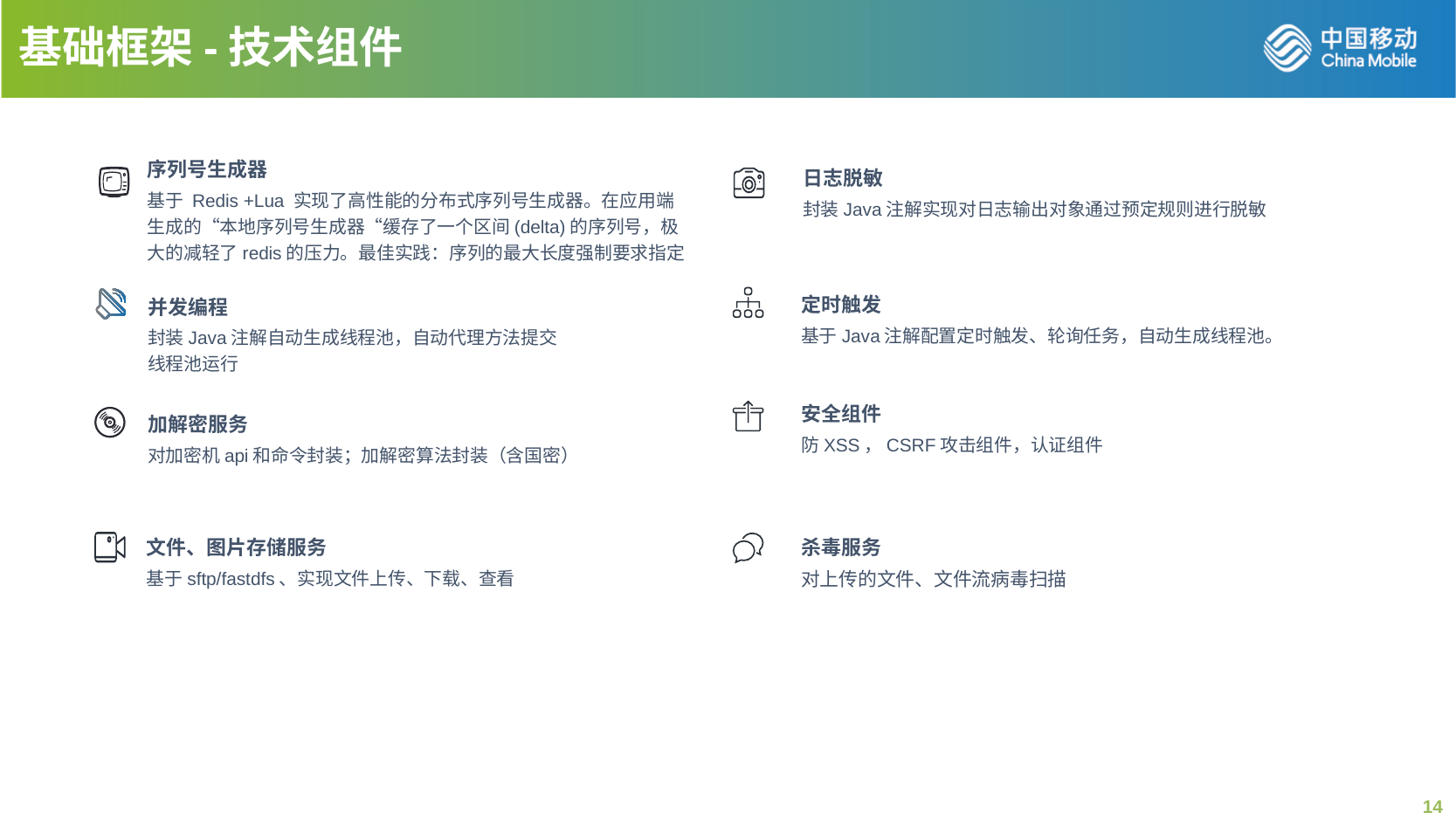

基础框架-技术组件
序列号生成器
基于 Redis +Lua 实现了高性能的分布式序列号生成器。在应用端生成的“本地序列号生成器“缓存了一个区间(delta)的序列号，极大的减轻了redis的压力。最佳实践：序列的最大长度强制要求指定
日志脱敏
封装Java注解实现对日志输出对象通过预定规则进行脱敏

定时触发
基于Java注解配置定时触发、轮询任务，自动生成线程池。
并发编程
封装Java注解自动生成线程池，自动代理方法提交线程池运行

安全组件
防XSS，CSRF攻击组件，认证组件
加解密服务
对加密机api和命令封装；加解密算法封装（含国密）

文件、图片存储服务
基于sftp/fastdfs、实现文件上传、下载、查看
杀毒服务
对上传的文件、文件流病毒扫描